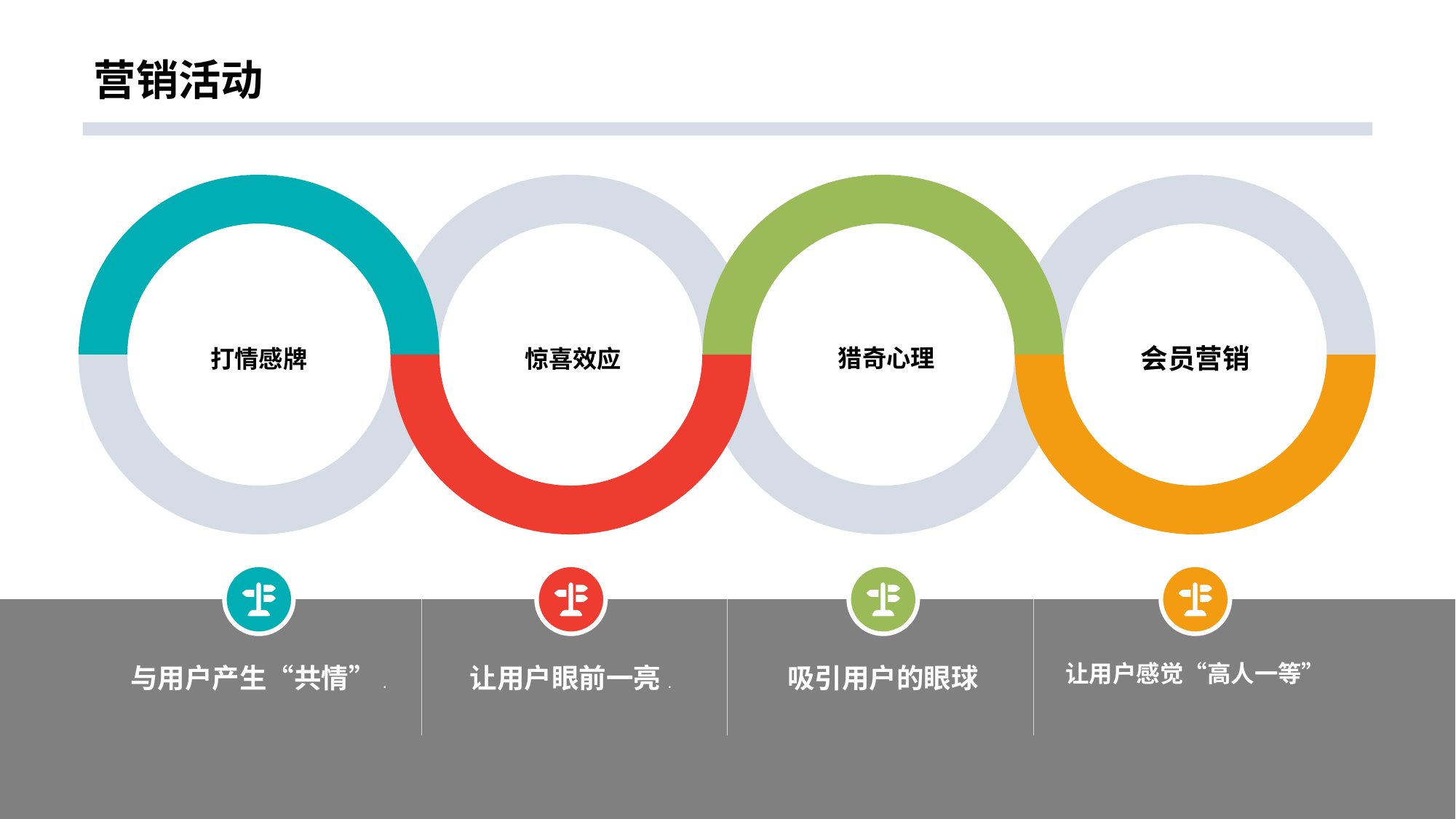

# 营销活动

猎奇心理
会员营销
打情感牌
惊喜效应

与用户产生“共情”.

让用户眼前一亮.

吸引用户的眼球

让用户感觉“高人一等”
innow
7